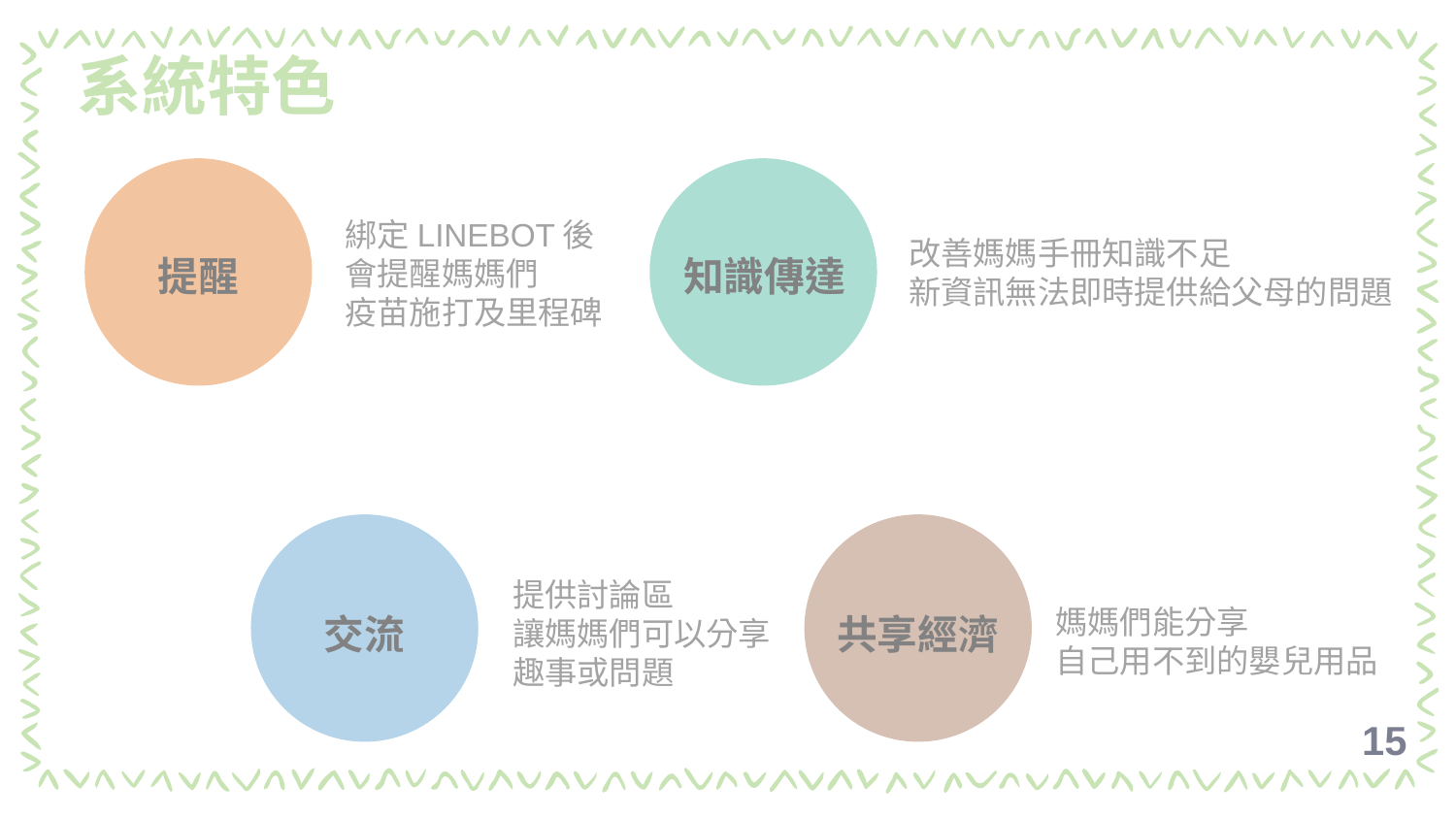

系統特色

綁定LINEBOT後
會提醒媽媽們
疫苗施打及里程碑

提醒

改善媽媽手冊知識不足
新資訊無法即時提供給父母的問題
知識傳達

提供討論區
讓媽媽們可以分享
趣事或問題
交流

媽媽們能分享
自己用不到的嬰兒用品
共享經濟
15